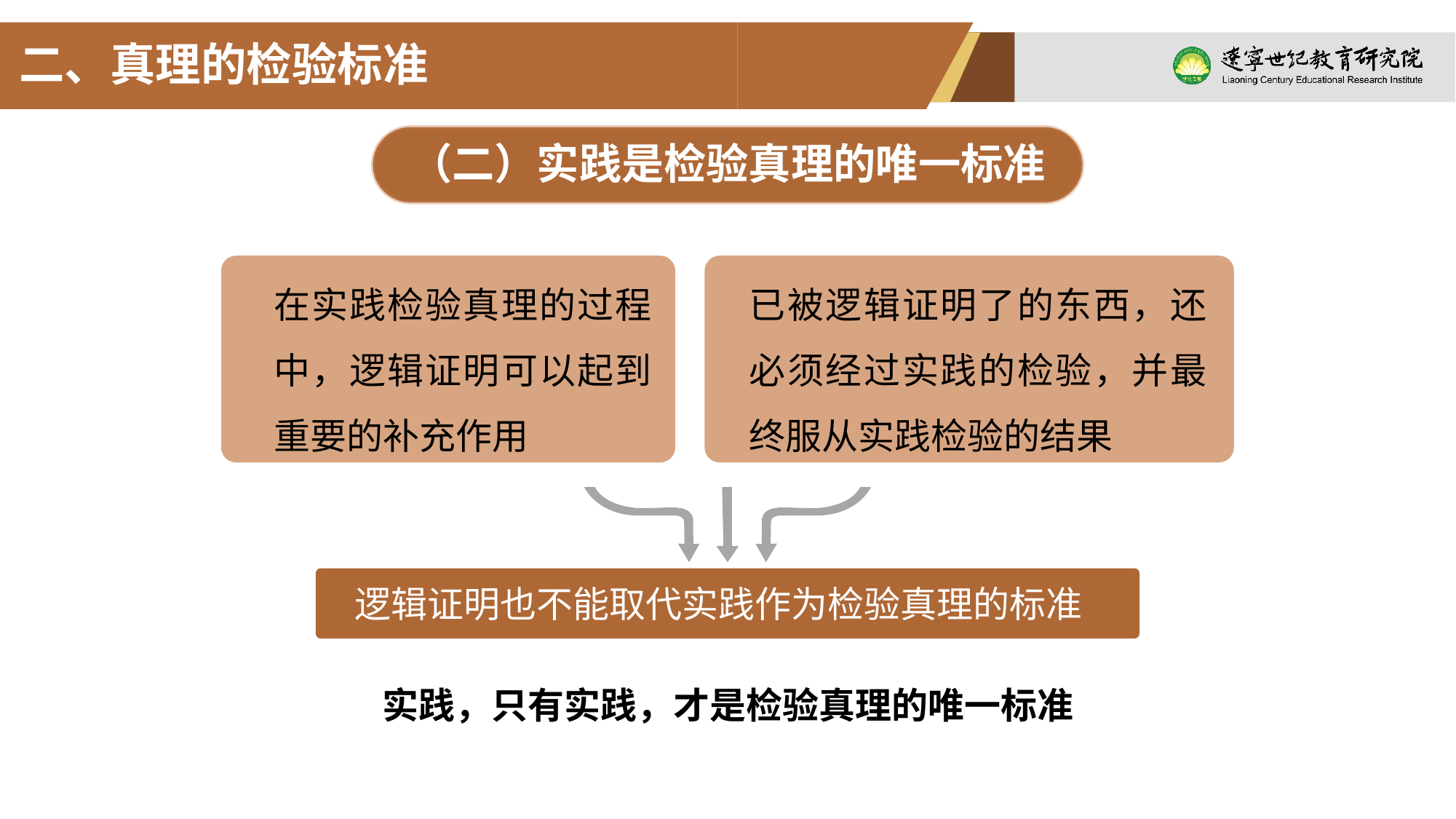

二、真理的检验标准
（二）实践是检验真理的唯一标准
在实践检验真理的过程中，逻辑证明可以起到重要的补充作用
已被逻辑证明了的东西，还必须经过实践的检验，并最终服从实践检验的结果

逻辑证明也不能取代实践作为检验真理的标准
实践，只有实践，才是检验真理的唯一标准